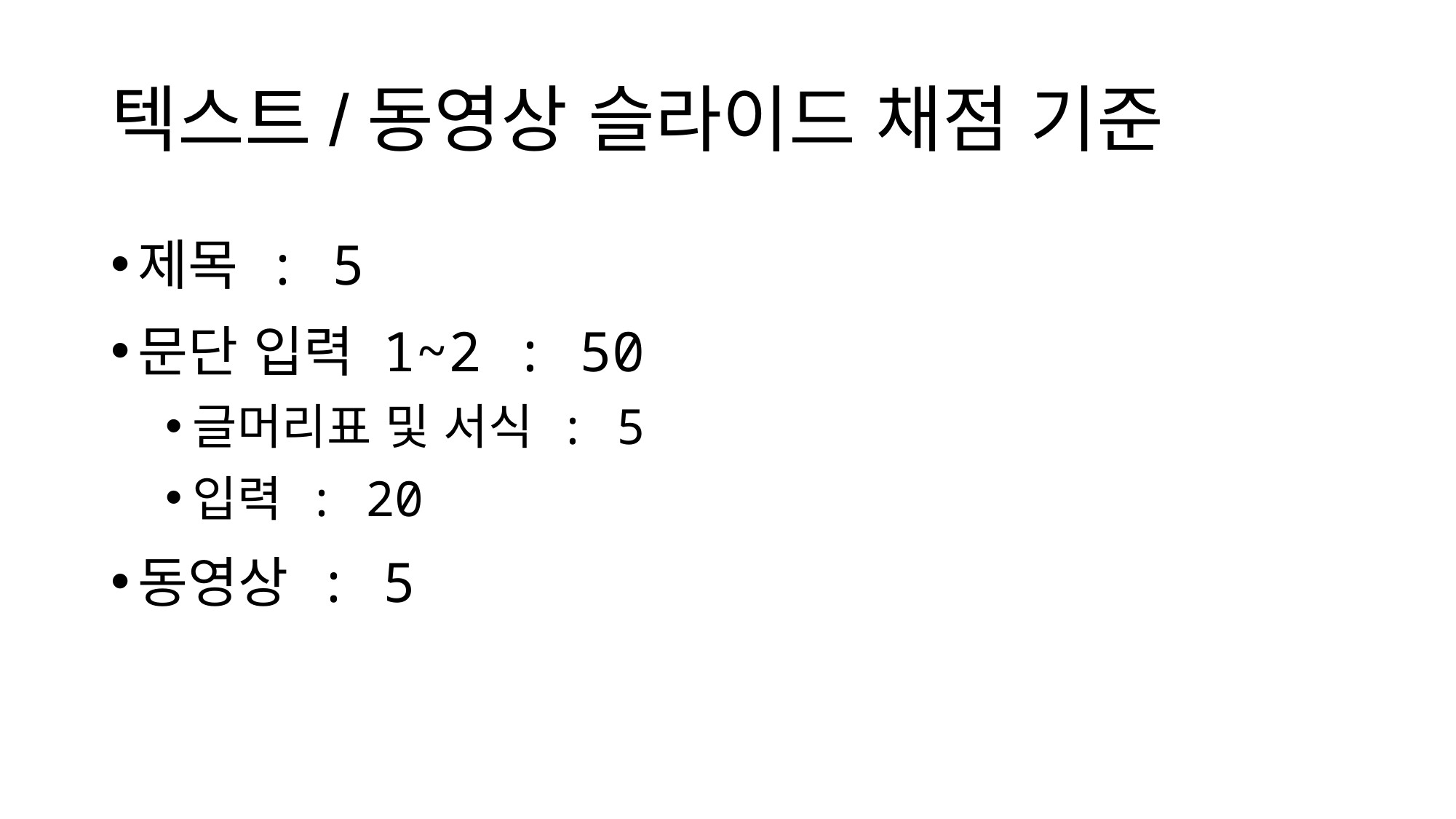

# 텍스트/동영상 슬라이드 채점 기준
제목 : 5
문단 입력 1~2 : 50
글머리표 및 서식 : 5
입력 : 20
동영상 : 5